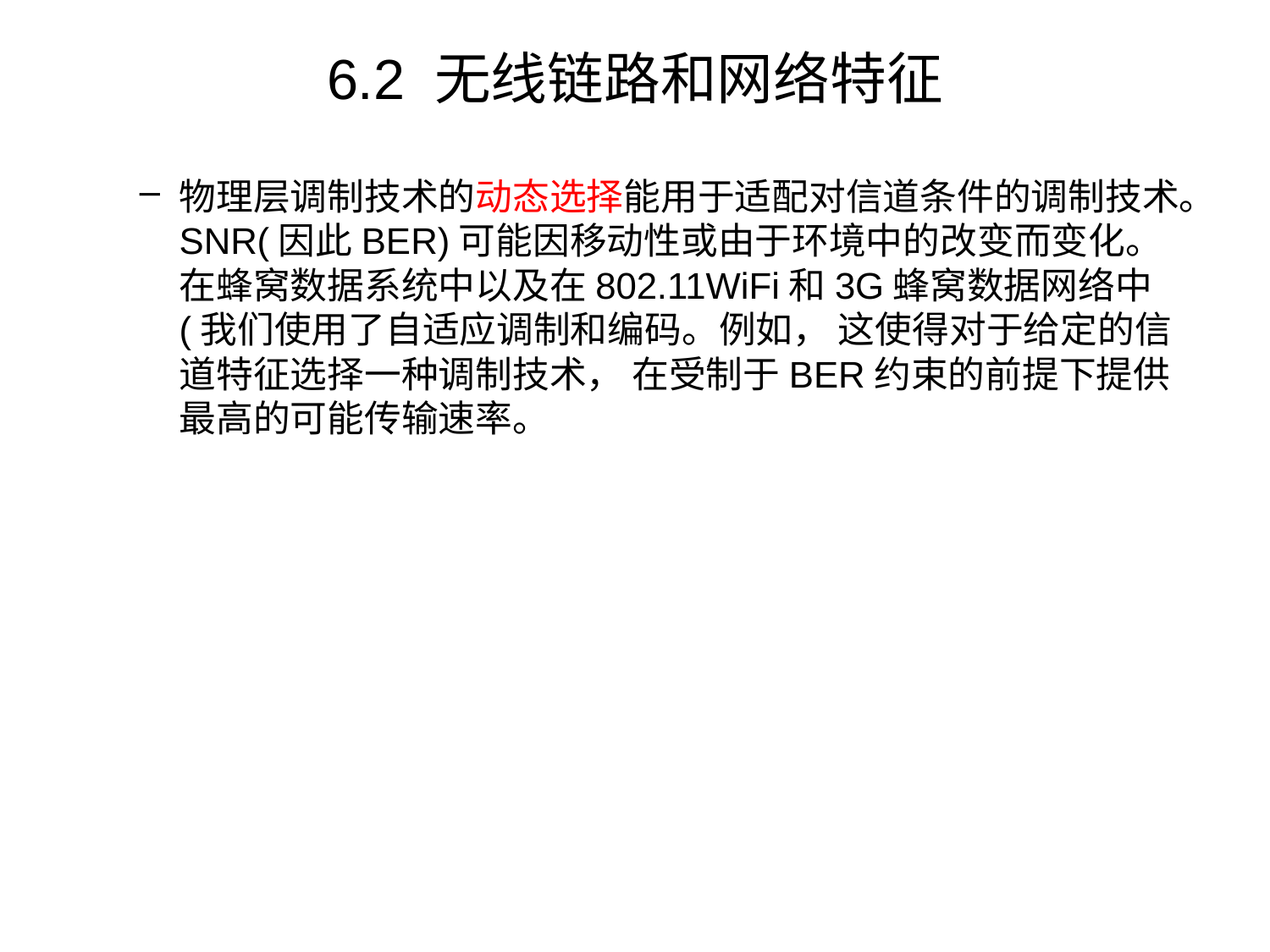

# 6.2 无线链路和网络特征
物理层调制技术的动态选择能用于适配对信道条件的调制技术。SNR(因此BER)可能因移动性或由于环境中的改变而变化。在蜂窝数据系统中以及在802.11WiFi和3G蜂窝数据网络中(我们使用了自适应调制和编码。例如， 这使得对于给定的信道特征选择一种调制技术， 在受制于BER约束的前提下提供最高的可能传输速率。